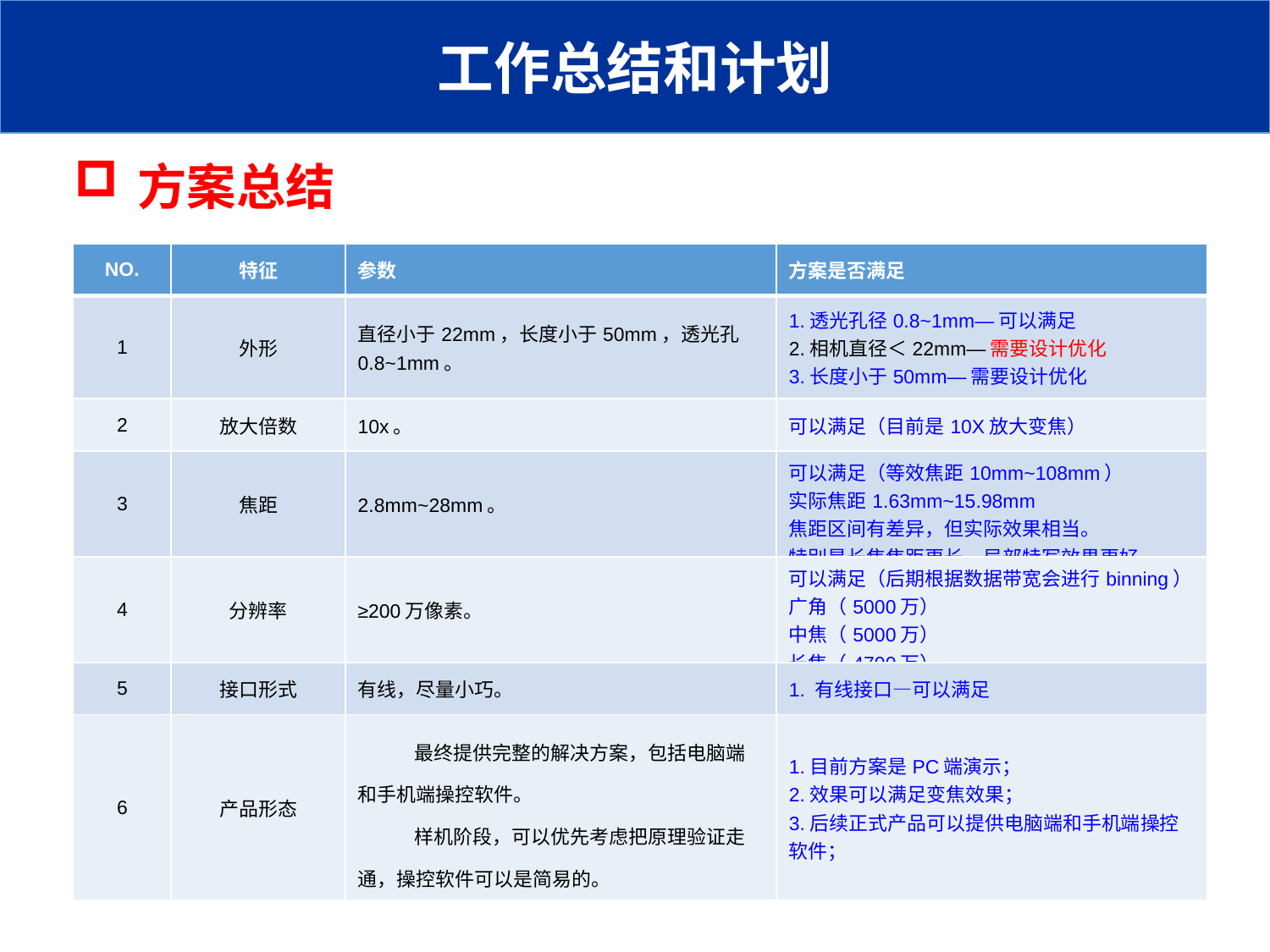

工作总结和计划
方案总结
| NO. | 特征 | 参数 | 方案是否满足 |
| --- | --- | --- | --- |
| 1 | 外形 | 直径小于22mm，长度小于50mm，透光孔0.8~1mm。 | 1.透光孔径0.8~1mm—可以满足 2.相机直径＜22mm—需要设计优化 3.长度小于50mm—需要设计优化 |
| 2 | 放大倍数 | 10x。 | 可以满足（目前是10X放大变焦） |
| 3 | 焦距 | 2.8mm~28mm。 | 可以满足（等效焦距10mm~108mm） 实际焦距1.63mm~15.98mm 焦距区间有差异，但实际效果相当。 特别是长焦焦距更长，局部特写效果更好。 |
| 4 | 分辨率 | ≥200万像素。 | 可以满足（后期根据数据带宽会进行binning） 广角（5000万） 中焦（5000万） 长焦（4700万） |
| 5 | 接口形式 | 有线，尽量小巧。 | 1. 有线接口—可以满足 |
| 6 | 产品形态 | 最终提供完整的解决方案，包括电脑端和手机端操控软件。 样机阶段，可以优先考虑把原理验证走通，操控软件可以是简易的。 | 1.目前方案是PC端演示； 2.效果可以满足变焦效果； 3.后续正式产品可以提供电脑端和手机端操控软件； |